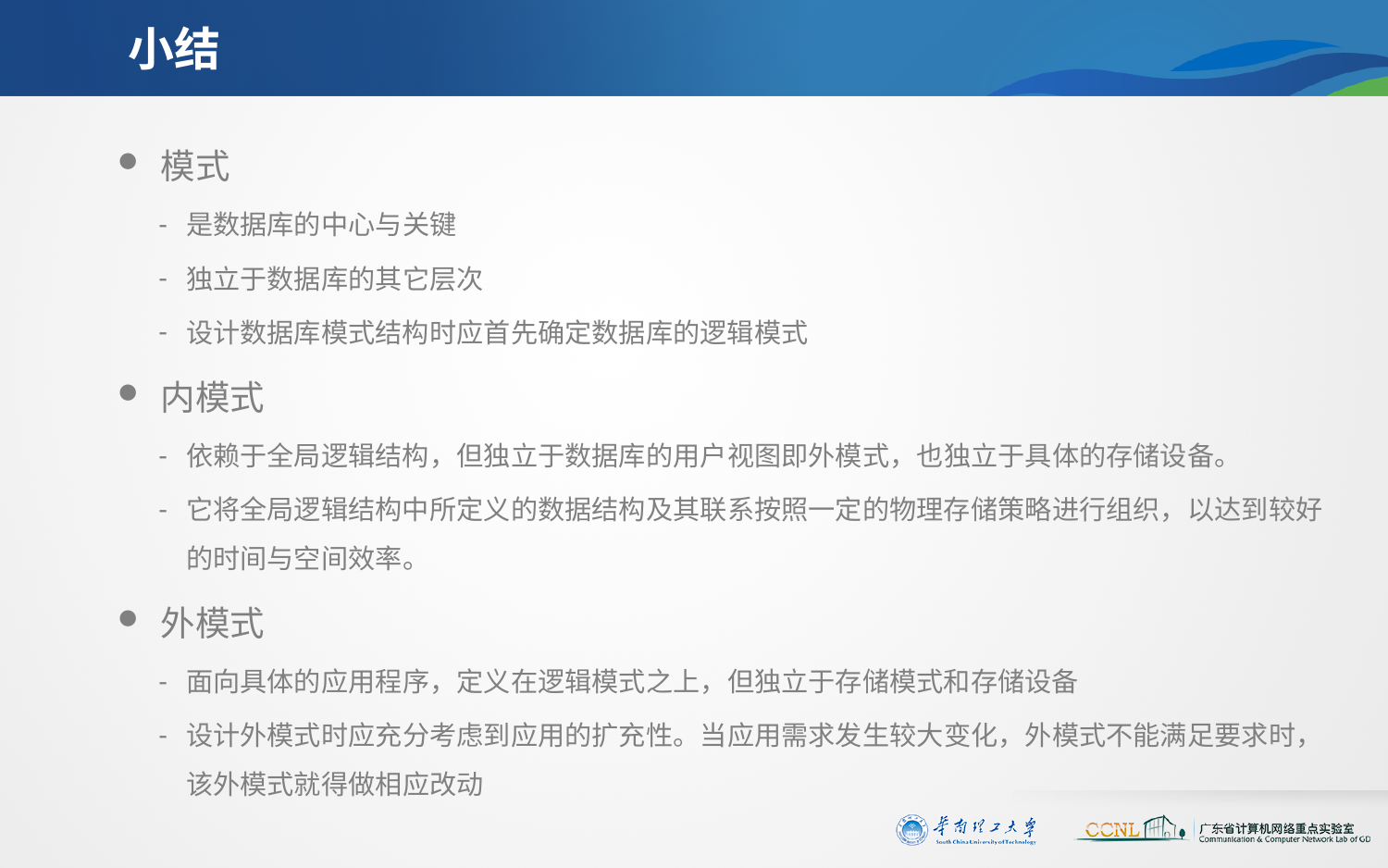

# 小结
模式
是数据库的中心与关键
独立于数据库的其它层次
设计数据库模式结构时应首先确定数据库的逻辑模式
内模式
依赖于全局逻辑结构，但独立于数据库的用户视图即外模式，也独立于具体的存储设备。
它将全局逻辑结构中所定义的数据结构及其联系按照一定的物理存储策略进行组织，以达到较好的时间与空间效率。
外模式
面向具体的应用程序，定义在逻辑模式之上，但独立于存储模式和存储设备
设计外模式时应充分考虑到应用的扩充性。当应用需求发生较大变化，外模式不能满足要求时，该外模式就得做相应改动